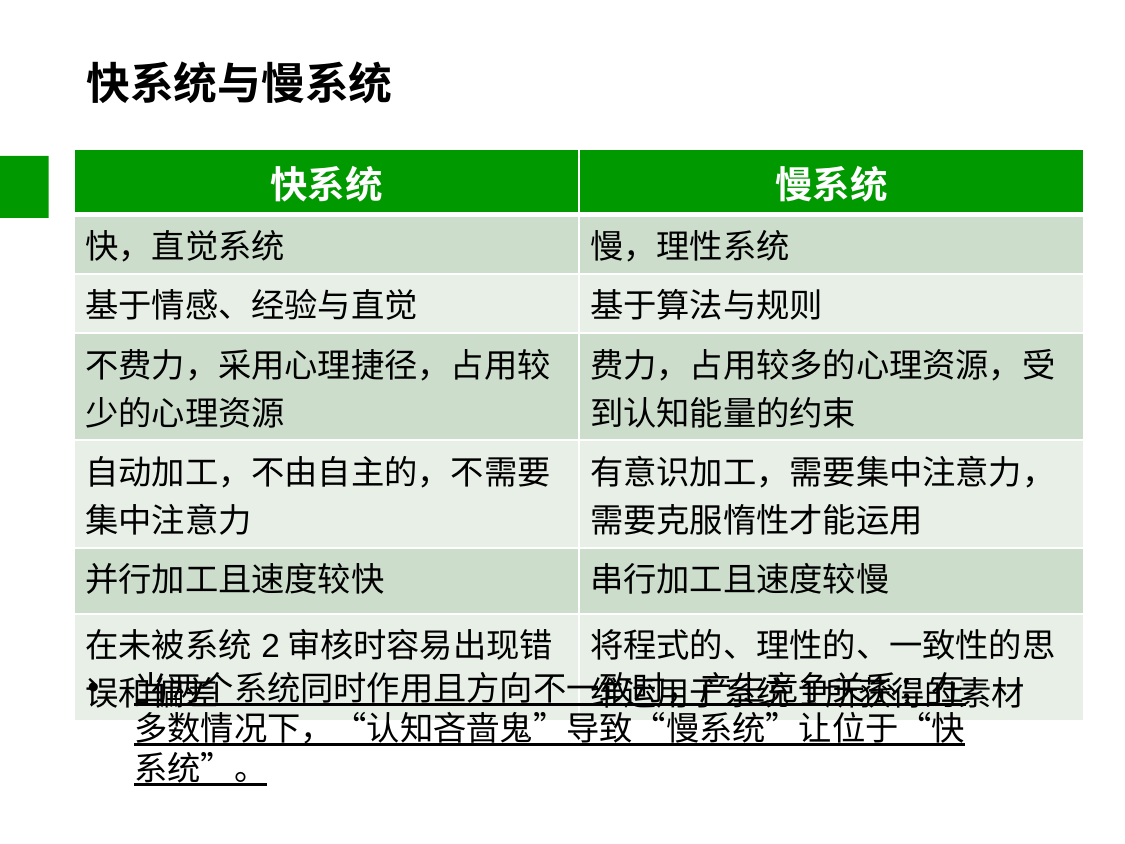

# 快系统与慢系统
| 快系统 | 慢系统 |
| --- | --- |
| 快，直觉系统 | 慢，理性系统 |
| 基于情感、经验与直觉 | 基于算法与规则 |
| 不费力，采用心理捷径，占用较少的心理资源 | 费力，占用较多的心理资源，受到认知能量的约束 |
| 自动加工，不由自主的，不需要集中注意力 | 有意识加工，需要集中注意力，需要克服惰性才能运用 |
| 并行加工且速度较快 | 串行加工且速度较慢 |
| 在未被系统2审核时容易出现错误和偏差 | 将程式的、理性的、一致性的思维运用于系统1所获得的素材 |

当两个系统同时作用且方向不一致时，产生竞争关系；在多数情况下，“认知吝啬鬼”导致“慢系统”让位于“快系统”。
12